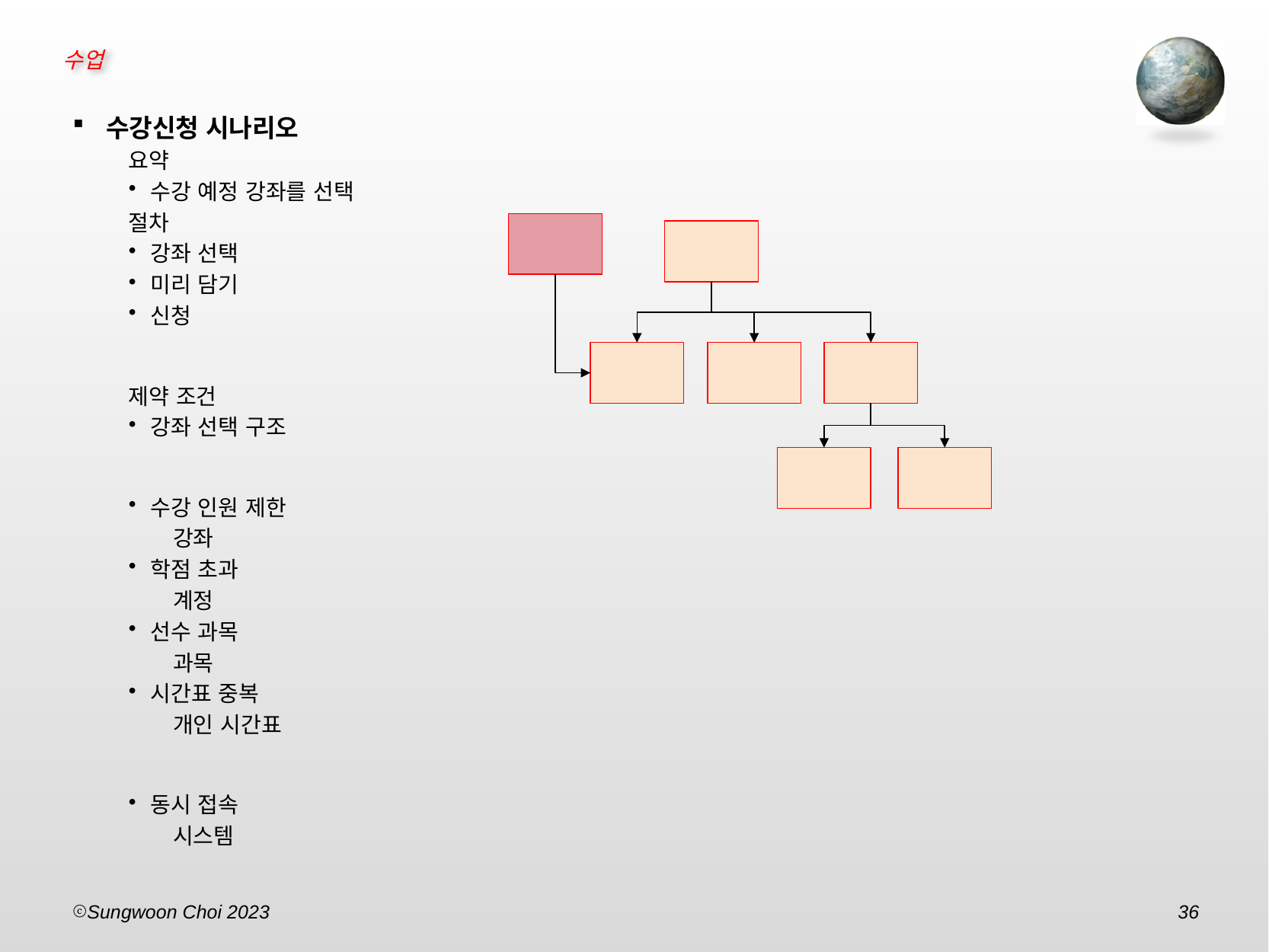

수강신청 시나리오
요약
수강 예정 강좌를 선택
절차
강좌 선택
미리 담기
신청

제약 조건
강좌 선택 구조

수강 인원 제한
강좌
학점 초과
계정
선수 과목
과목
시간표 중복
개인 시간표

동시 접속
시스템

Sungwoon Choi 2023
36